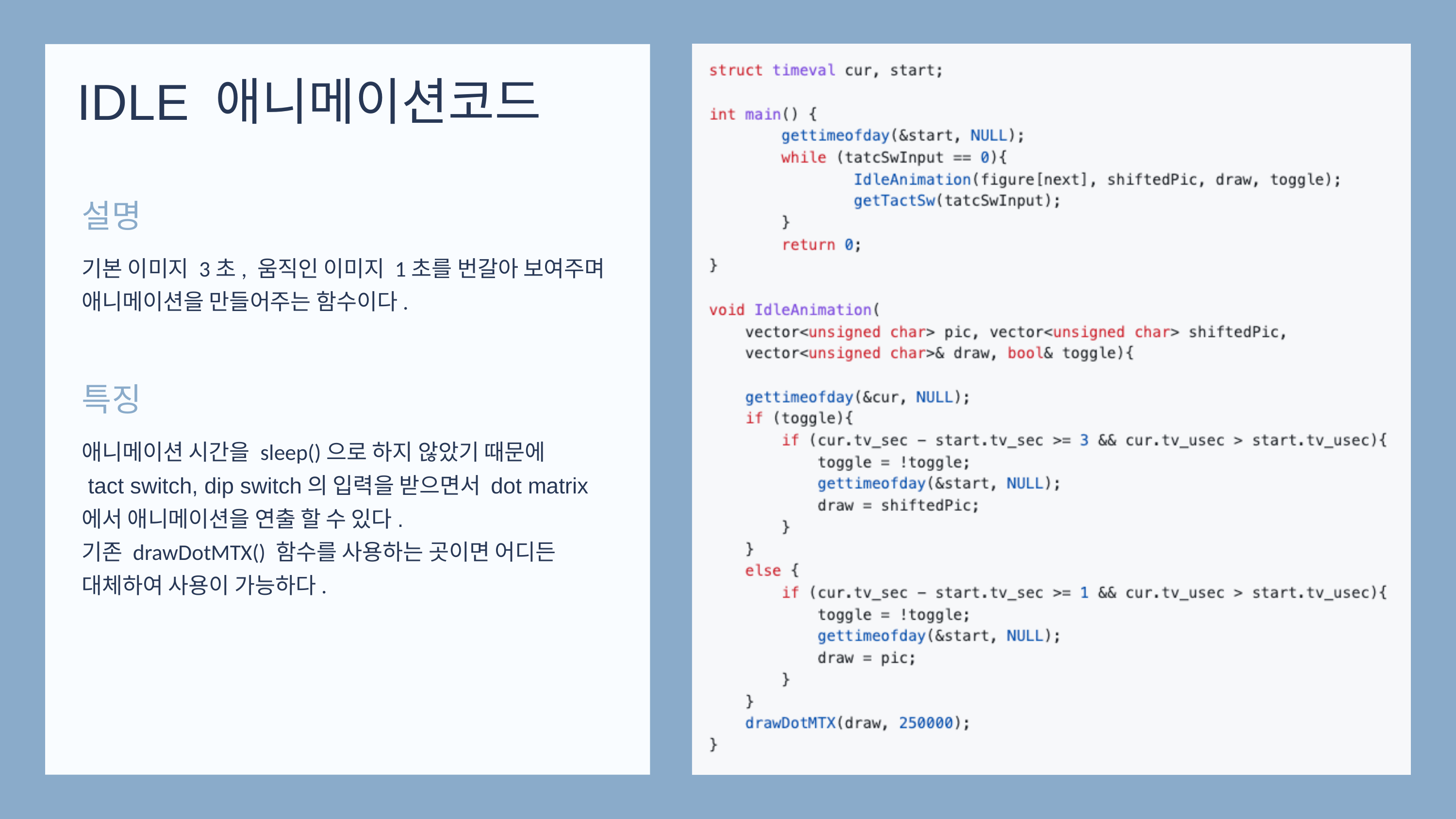

IDLE 애니메이션코드
설명
기본 이미지 3초, 움직인 이미지 1초를 번갈아 보여주며
애니메이션을 만들어주는 함수이다.
특징
애니메이션 시간을 sleep()으로 하지 않았기 때문에
 tact switch, dip switch의 입력을 받으면서 dot matrix에서 애니메이션을 연출 할 수 있다.
기존 drawDotMTX() 함수를 사용하는 곳이면 어디든 대체하여 사용이 가능하다.